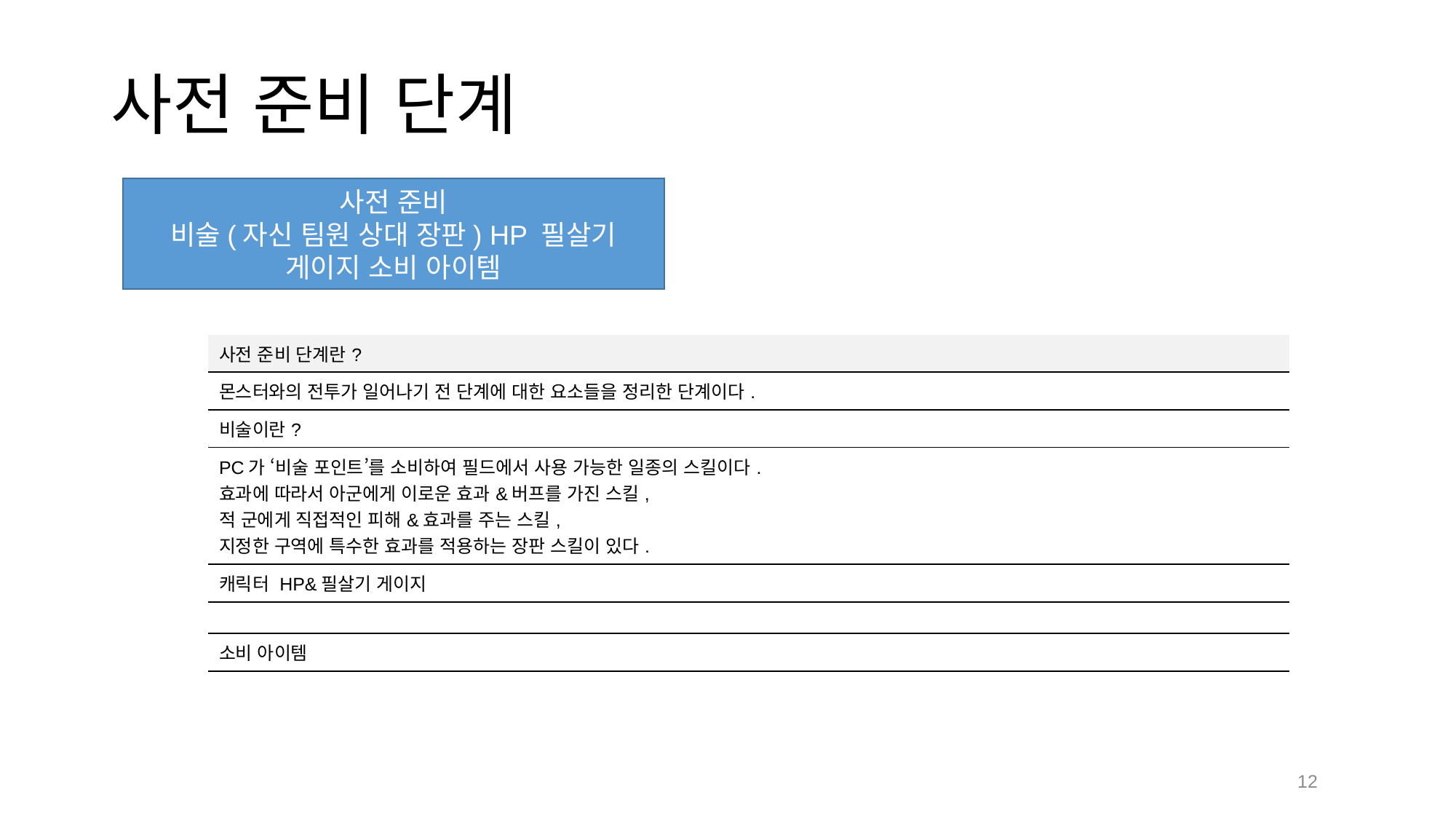

# 사전 준비 단계
사전 준비
비술(자신 팀원 상대 장판) HP 필살기 게이지 소비 아이템
| 사전 준비 단계란? |
| --- |
| 몬스터와의 전투가 일어나기 전 단계에 대한 요소들을 정리한 단계이다. |
| 비술이란? |
| PC가 ‘비술 포인트’를 소비하여 필드에서 사용 가능한 일종의 스킬이다. 효과에 따라서 아군에게 이로운 효과&버프를 가진 스킬, 적 군에게 직접적인 피해&효과를 주는 스킬, 지정한 구역에 특수한 효과를 적용하는 장판 스킬이 있다. |
| 캐릭터 HP&필살기 게이지 |
|  |
| 소비 아이템 |
|  |
12